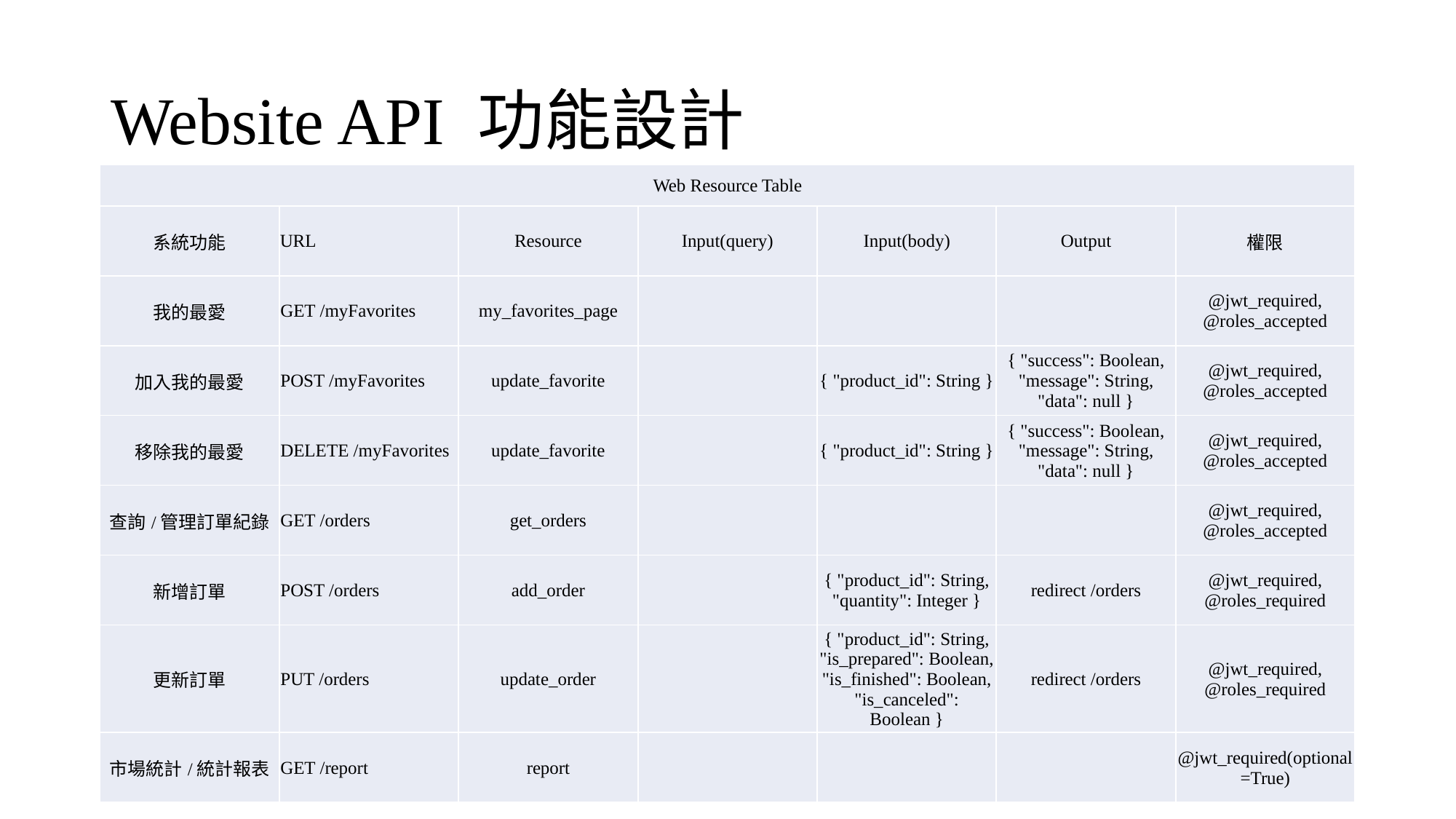

# Website API 功能設計
| Web Resource Table |  |  |  |  |  |  |
| --- | --- | --- | --- | --- | --- | --- |
| 系統功能 | URL | Resource | Input(query) | Input(body) | Output | 權限 |
| 我的最愛 | GET /myFavorites | my\_favorites\_page |  |  |  | @jwt\_required, @roles\_accepted |
| 加入我的最愛 | POST /myFavorites | update\_favorite |  | { "product\_id": String } | { "success": Boolean, "message": String, "data": null } | @jwt\_required, @roles\_accepted |
| 移除我的最愛 | DELETE /myFavorites | update\_favorite |  | { "product\_id": String } | { "success": Boolean, "message": String, "data": null } | @jwt\_required, @roles\_accepted |
| 查詢/管理訂單紀錄 | GET /orders | get\_orders |  |  |  | @jwt\_required, @roles\_accepted |
| 新增訂單 | POST /orders | add\_order |  | { "product\_id": String, "quantity": Integer } | redirect /orders | @jwt\_required, @roles\_required |
| 更新訂單 | PUT /orders | update\_order |  | { "product\_id": String, "is\_prepared": Boolean, "is\_finished": Boolean, "is\_canceled": Boolean } | redirect /orders | @jwt\_required, @roles\_required |
| 市場統計/統計報表 | GET /report | report |  |  |  | @jwt\_required(optional=True) |
7